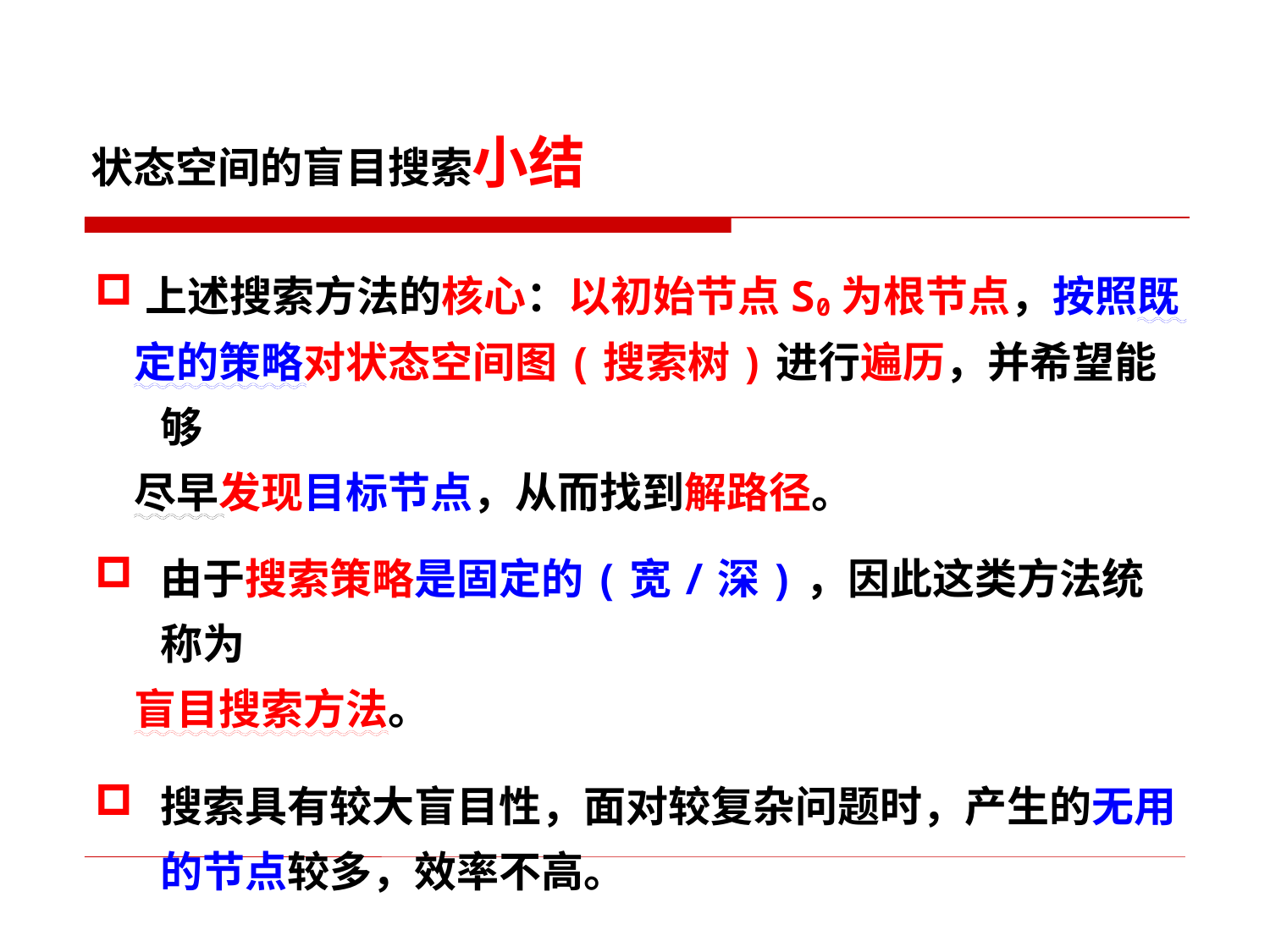

状态空间的盲目搜索小结
上述搜索方法的核心：以初始节点S0为根节点，按照既
   定的策略对状态空间图(搜索树)进行遍历，并希望能够
   尽早发现目标节点，从而找到解路径。
由于搜索策略是固定的(宽/深)，因此这类方法统称为
   盲目搜索方法。
搜索具有较大盲目性，面对较复杂问题时，产生的无用的节点较多，效率不高。